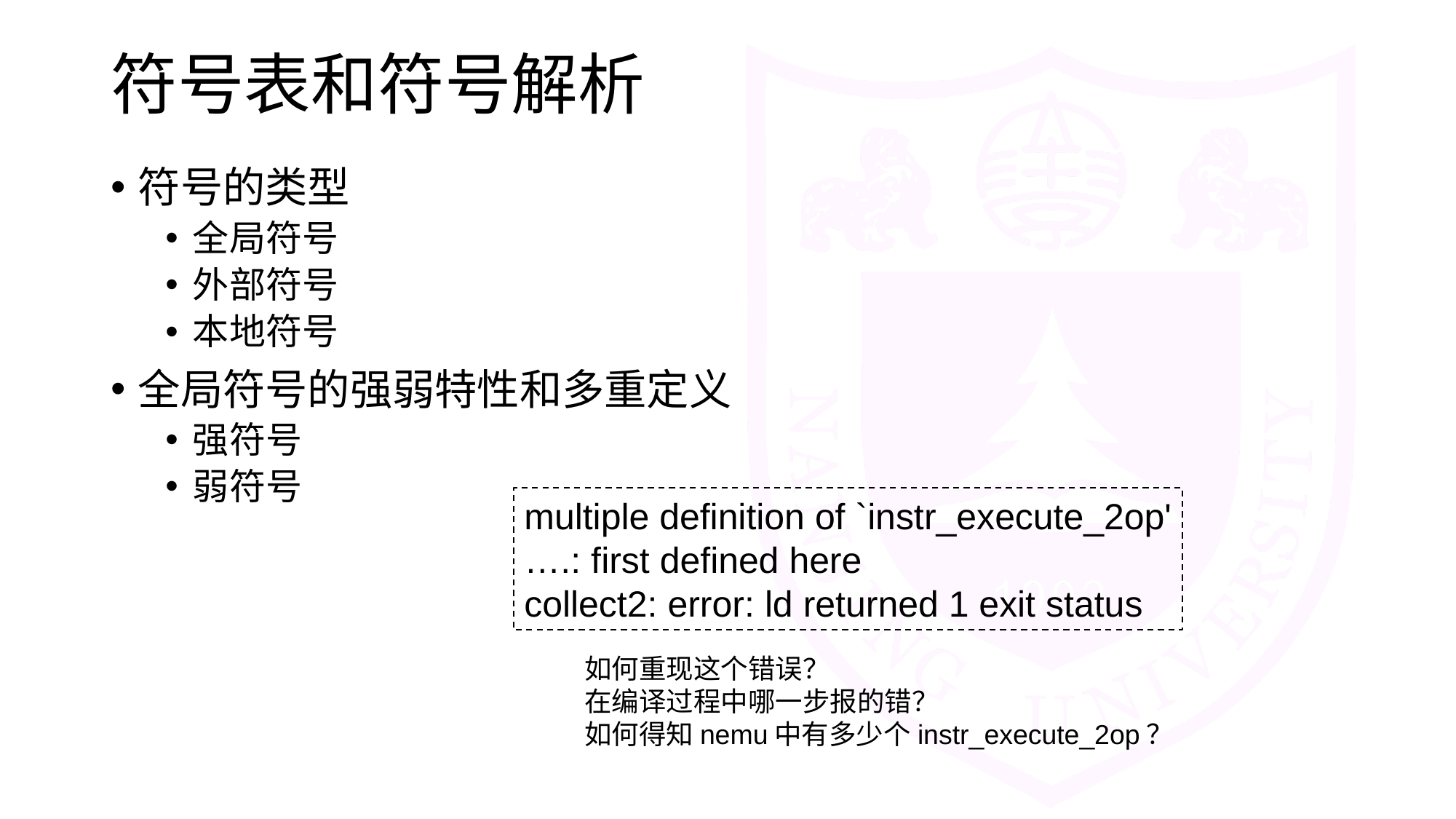

# 符号表和符号解析
符号的类型
全局符号
外部符号
本地符号
全局符号的强弱特性和多重定义
强符号
弱符号
multiple definition of `instr_execute_2op'
….: first defined here
collect2: error: ld returned 1 exit status
如何重现这个错误？
在编译过程中哪一步报的错？
如何得知nemu中有多少个instr_execute_2op？